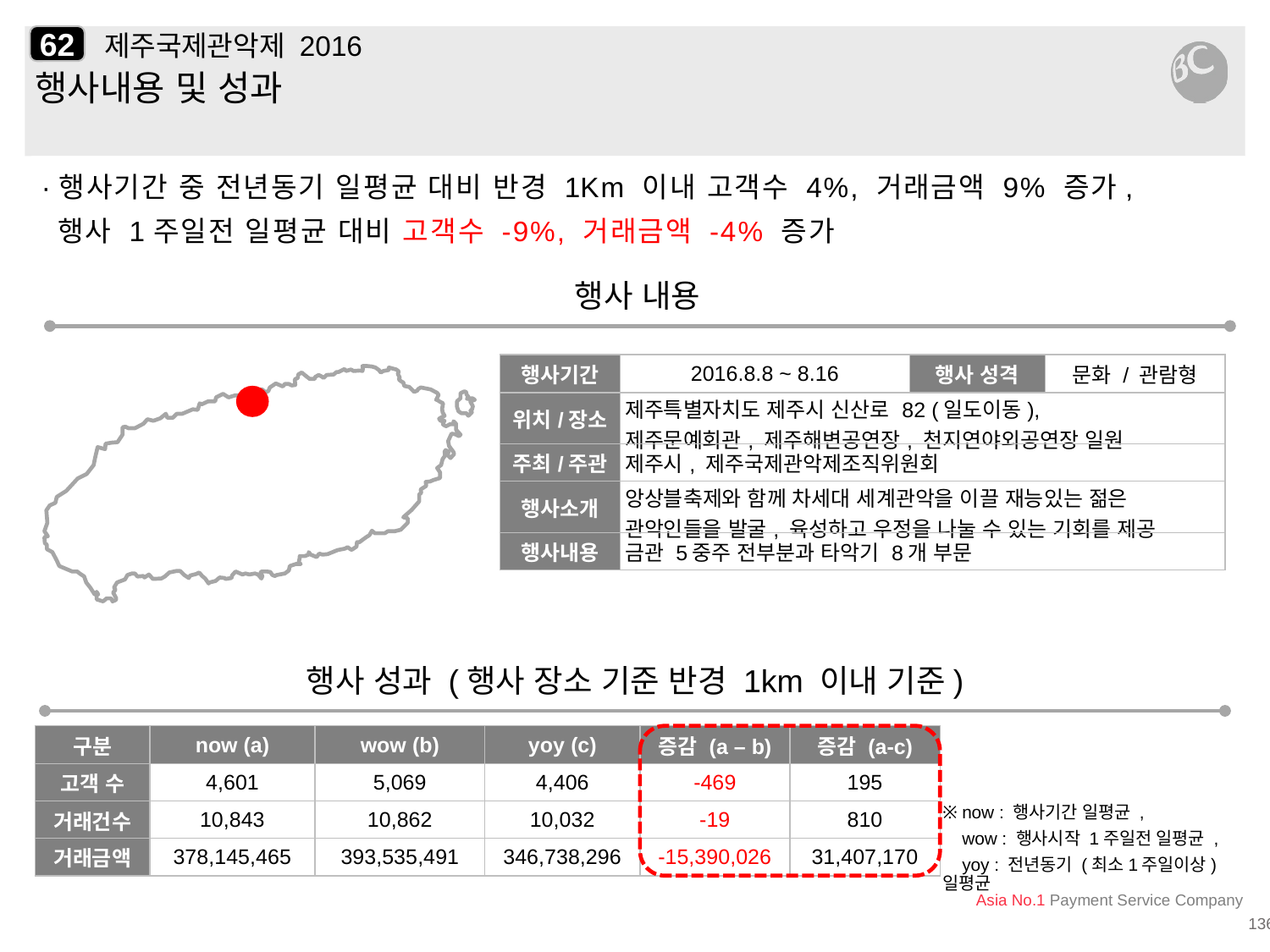

62
# 제주국제관악제 2016
행사내용 및 성과
·행사기간 중 전년동기 일평균 대비 반경 1Km 이내 고객수 4%, 거래금액 9% 증가,
 행사 1주일전 일평균 대비 고객수 -9%, 거래금액 -4% 증가
행사 내용
| 행사기간 | 2016.8.8 ~ 8.16 | 행사 성격 | 문화 / 관람형 |
| --- | --- | --- | --- |
| 위치/장소 | 제주특별자치도 제주시 신산로 82 (일도이동), 제주문예회관, 제주해변공연장, 천지연야외공연장 일원 |  |  |
| 주최/주관 | 제주시, 제주국제관악제조직위원회 |  |  |
| 행사소개 | 앙상블축제와 함께 차세대 세계관악을 이끌 재능있는 젊은 관악인들을 발굴, 육성하고 우정을 나눌 수 있는 기회를 제공 |  |  |
| 행사내용 | 금관 5중주 전부분과 타악기 8개 부문 |  |  |

행사 성과 (행사 장소 기준 반경 1km 이내 기준)
| 구분 | now (a) | wow (b) | yoy (c) | 증감 (a – b) | 증감 (a-c) |
| --- | --- | --- | --- | --- | --- |
| 고객 수 | 4,601 | 5,069 | 4,406 | -469 | 195 |
| 거래건수 | 10,843 | 10,862 | 10,032 | -19 | 810 |
| 거래금액 | 378,145,465 | 393,535,491 | 346,738,296 | -15,390,026 | 31,407,170 |

※ now : 행사기간 일평균 ,
    wow : 행사시작 1주일전 일평균 ,
    yoy : 전년동기 (최소1주일이상) 일평균